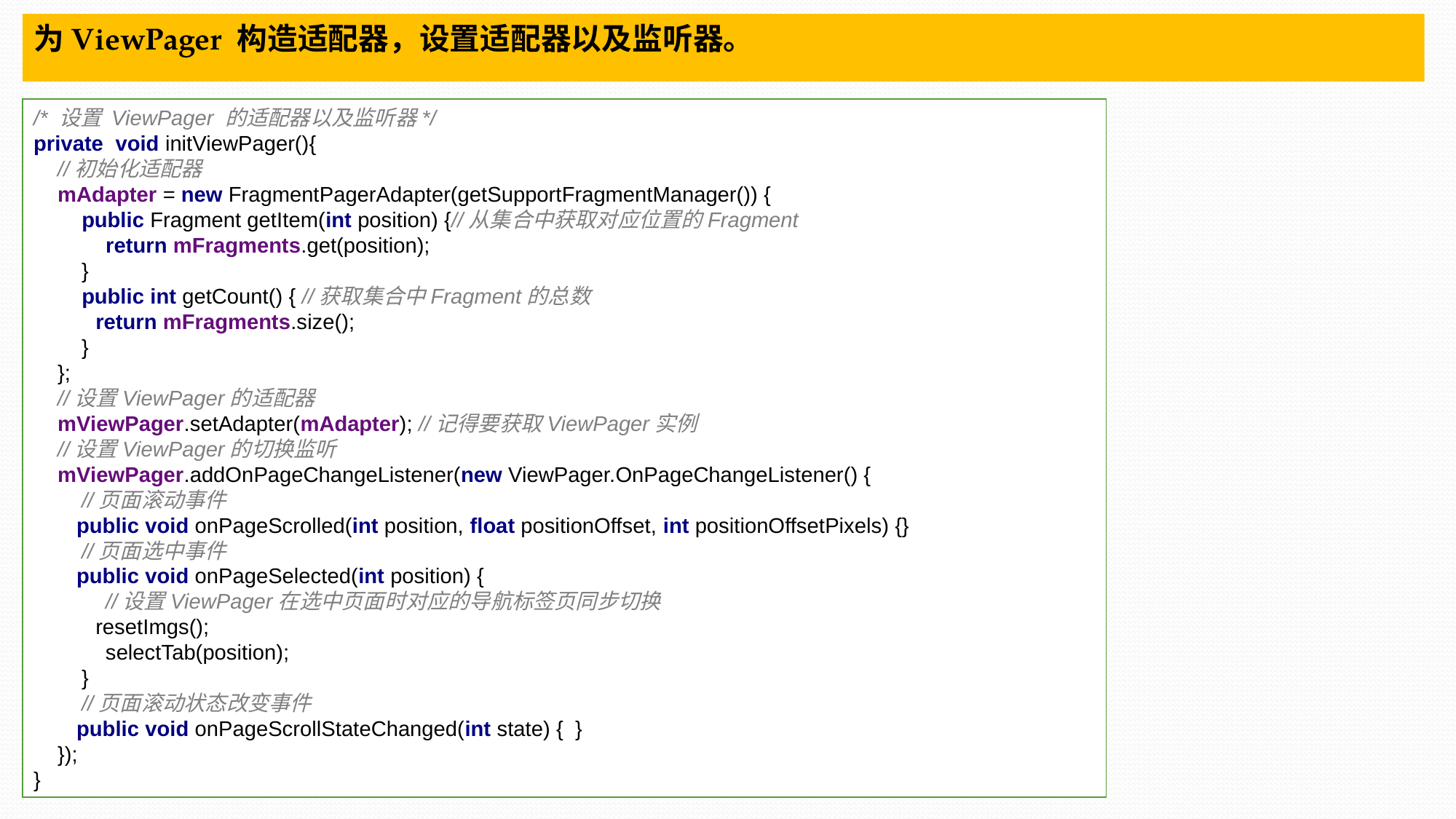

为ViewPager 构造适配器，设置适配器以及监听器。
/* 设置 ViewPager 的适配器以及监听器*/
private  void initViewPager(){
    //初始化适配器
    mAdapter = new FragmentPagerAdapter(getSupportFragmentManager()) {
        public Fragment getItem(int position) {//从集合中获取对应位置的Fragment
            return mFragments.get(position);
        }
        public int getCount() { //获取集合中Fragment的总数
            return mFragments.size();
        }
    };
    //设置ViewPager的适配器
    mViewPager.setAdapter(mAdapter); //记得要获取ViewPager实例
    //设置ViewPager的切换监听
    mViewPager.addOnPageChangeListener(new ViewPager.OnPageChangeListener() {
        //页面滚动事件
        public void onPageScrolled(int position, float positionOffset, int positionOffsetPixels) {}
        //页面选中事件
        public void onPageSelected(int position) {
            //设置ViewPager在选中页面时对应的导航标签页同步切换
            resetImgs();
            selectTab(position);
        }
        //页面滚动状态改变事件
        public void onPageScrollStateChanged(int state) {  }
    });
}